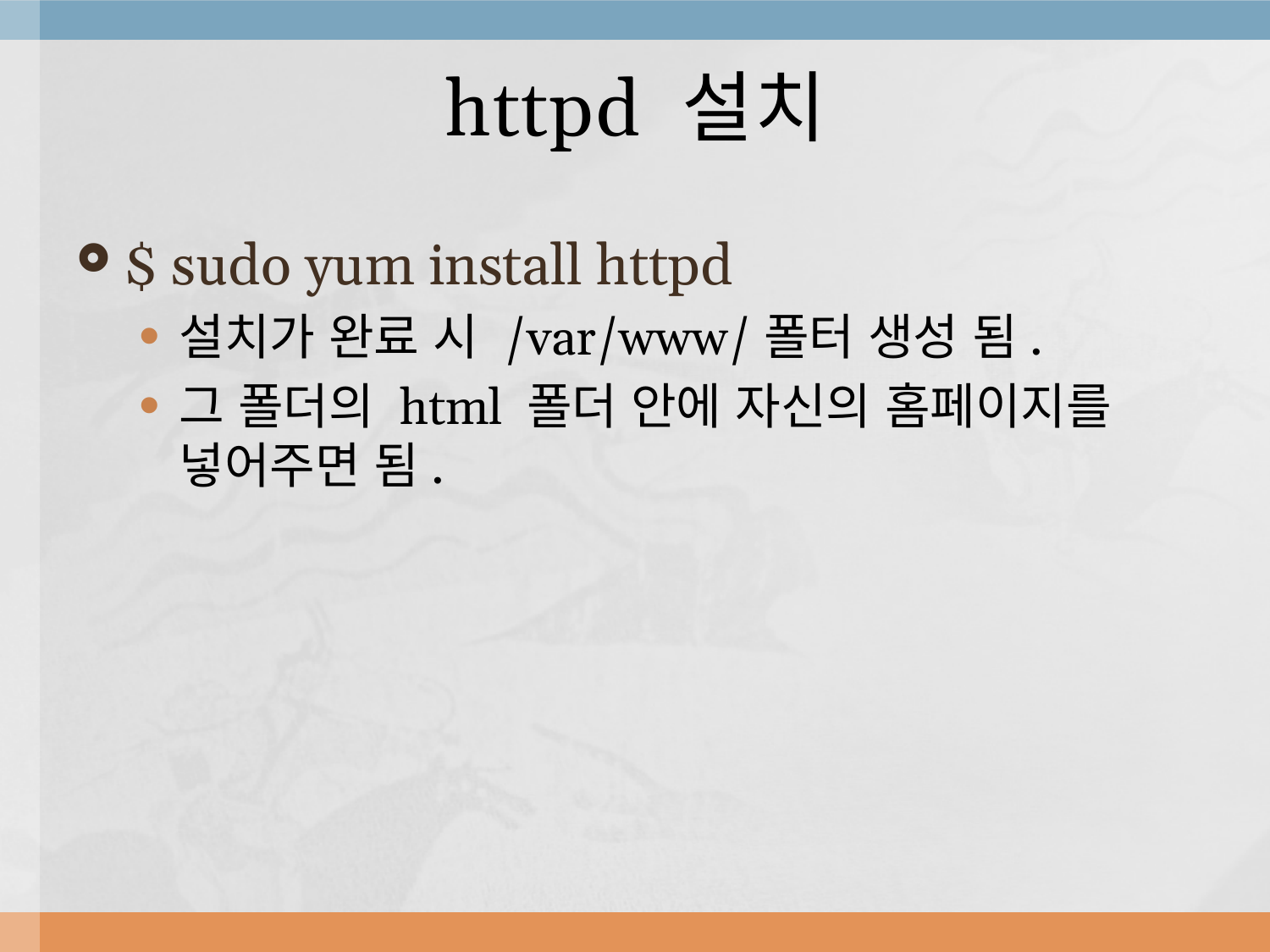

# httpd 설치
$ sudo yum install httpd
설치가 완료 시 /var/www/폴터 생성 됨.
그 폴더의 html 폴더 안에 자신의 홈페이지를 넣어주면 됨.